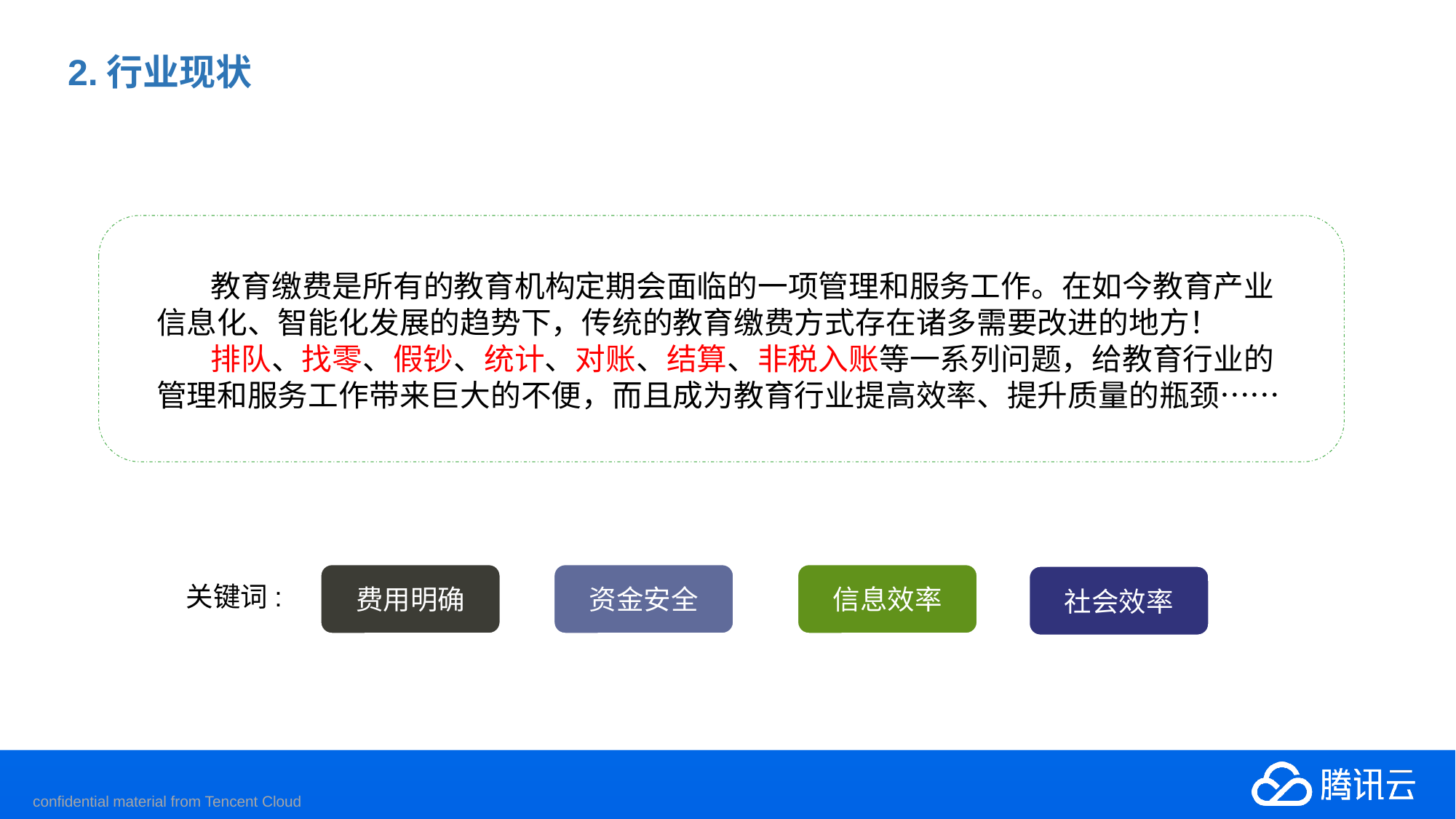

# 2.行业现状

       教育缴费是所有的教育机构定期会面临的一项管理和服务工作。在如今教育产业信息化、智能化发展的趋势下，传统的教育缴费方式存在诸多需要改进的地方！
       排队、找零、假钞、统计、对账、结算、非税入账等一系列问题，给教育行业的管理和服务工作带来巨大的不便，而且成为教育行业提高效率、提升质量的瓶颈……

费用明确
资金安全
信息效率
社会效率
关键词: